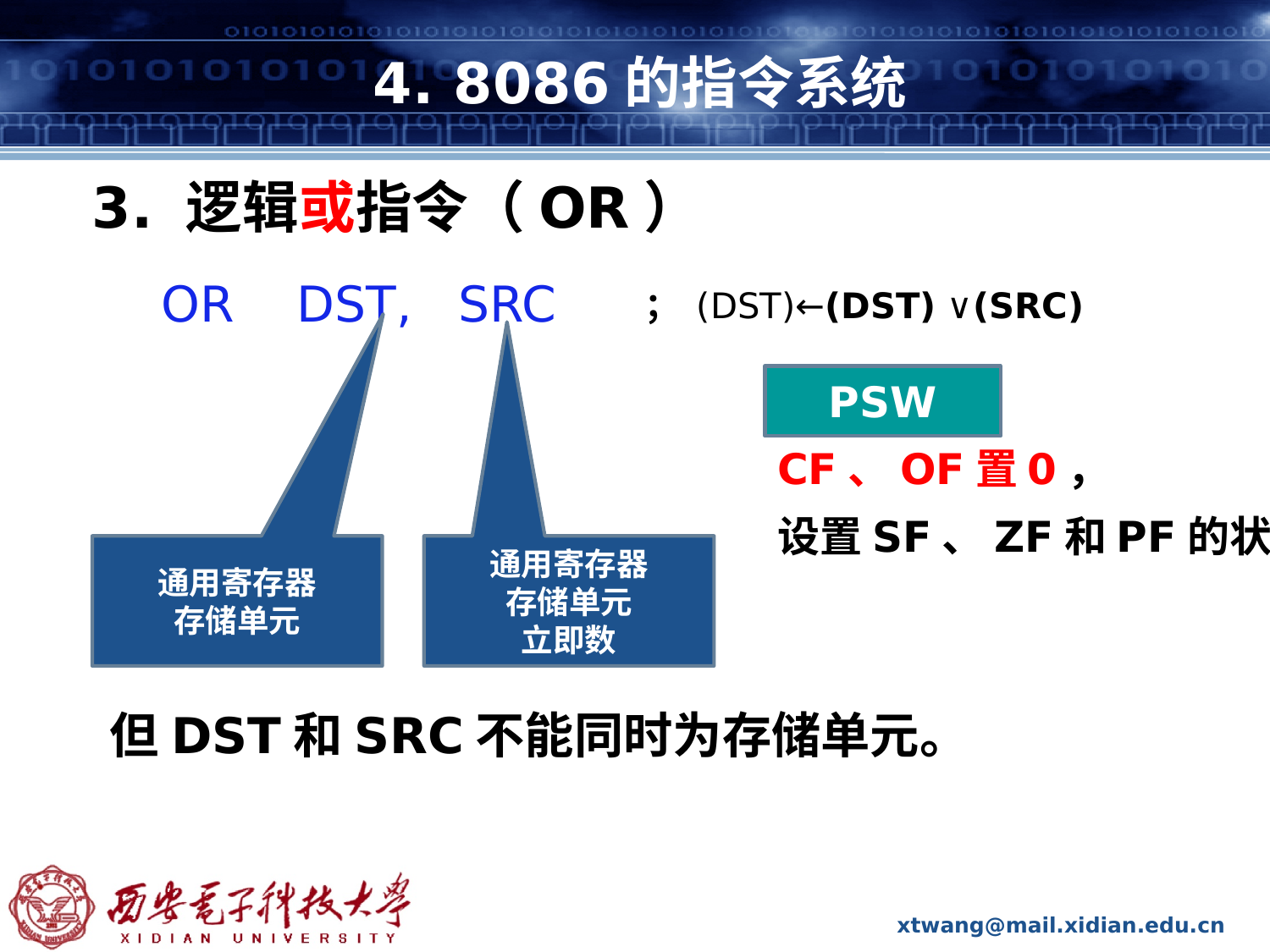

# 4. 8086的指令系统
3. 逻辑或指令（OR）
OR    DST,   SRC
； (DST)←(DST) ∨(SRC)
PSW
CF、OF置0，
设置SF、ZF和PF的状态
通用寄存器
存储单元
通用寄存器
存储单元
立即数
但DST和SRC不能同时为存储单元。